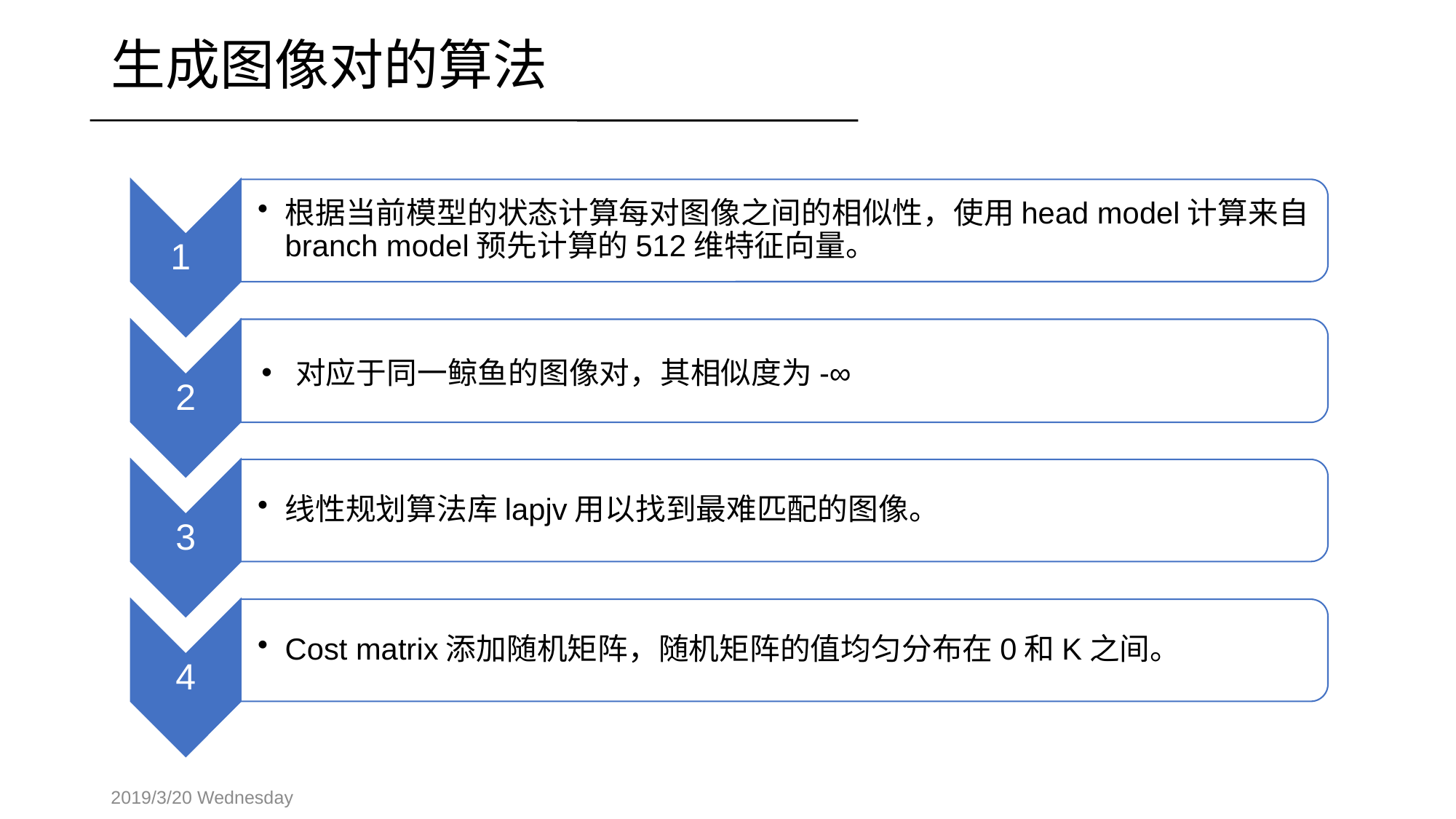

生成图像对的算法

1
根据当前模型的状态计算每对图像之间的相似性，使用head model计算来自branch model预先计算的512维特征向量。
2
3
线性规划算法库lapjv用以找到最难匹配的图像。
4
Cost matrix添加随机矩阵，随机矩阵的值均匀分布在0和K之间。

对应于同一鲸鱼的图像对，其相似度为-∞
2019/3/20 Wednesday